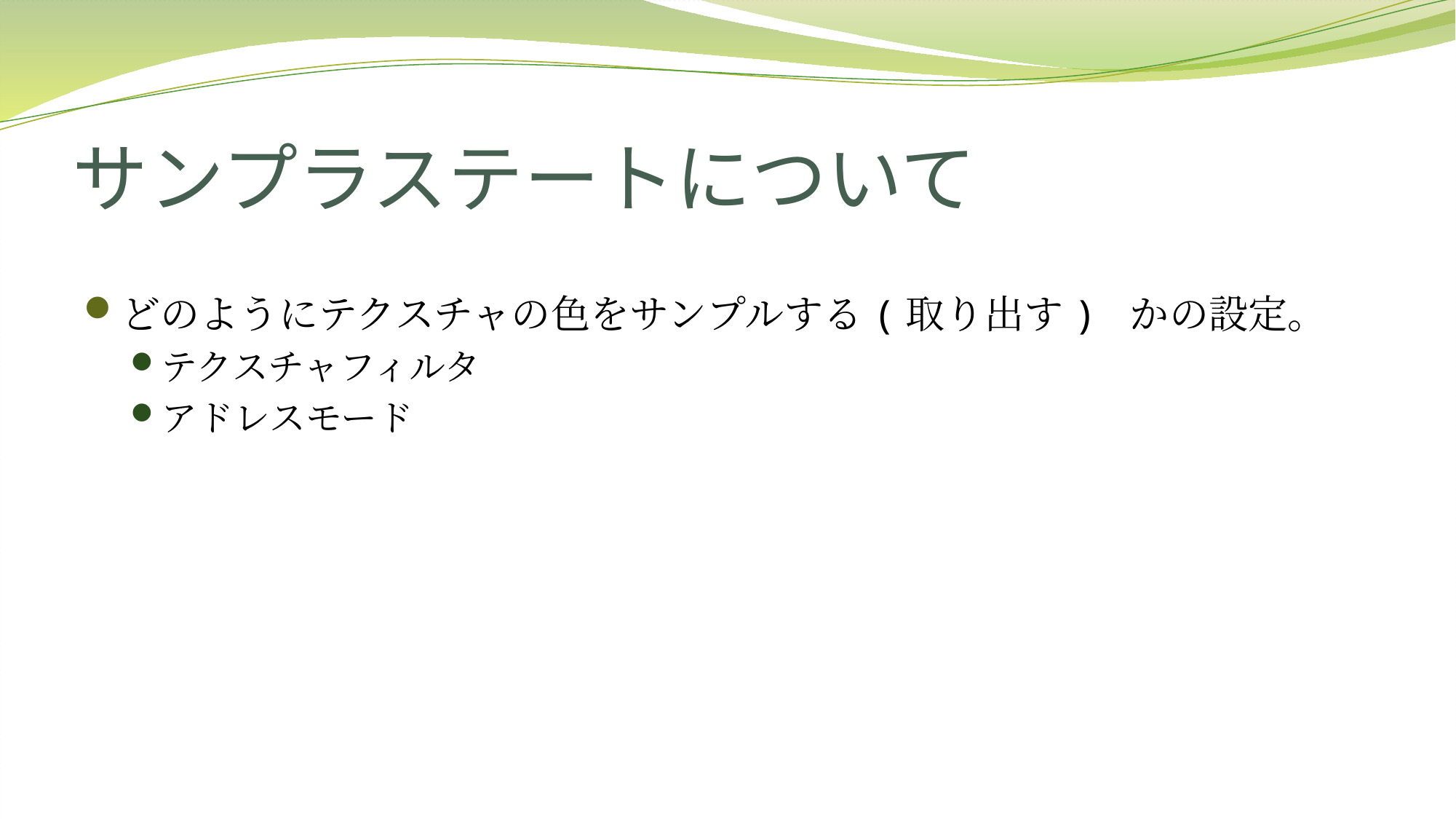

# サンプラステートについて

どのようにテクスチャの色をサンプルする(取り出す) かの設定。
テクスチャフィルタ
アドレスモード